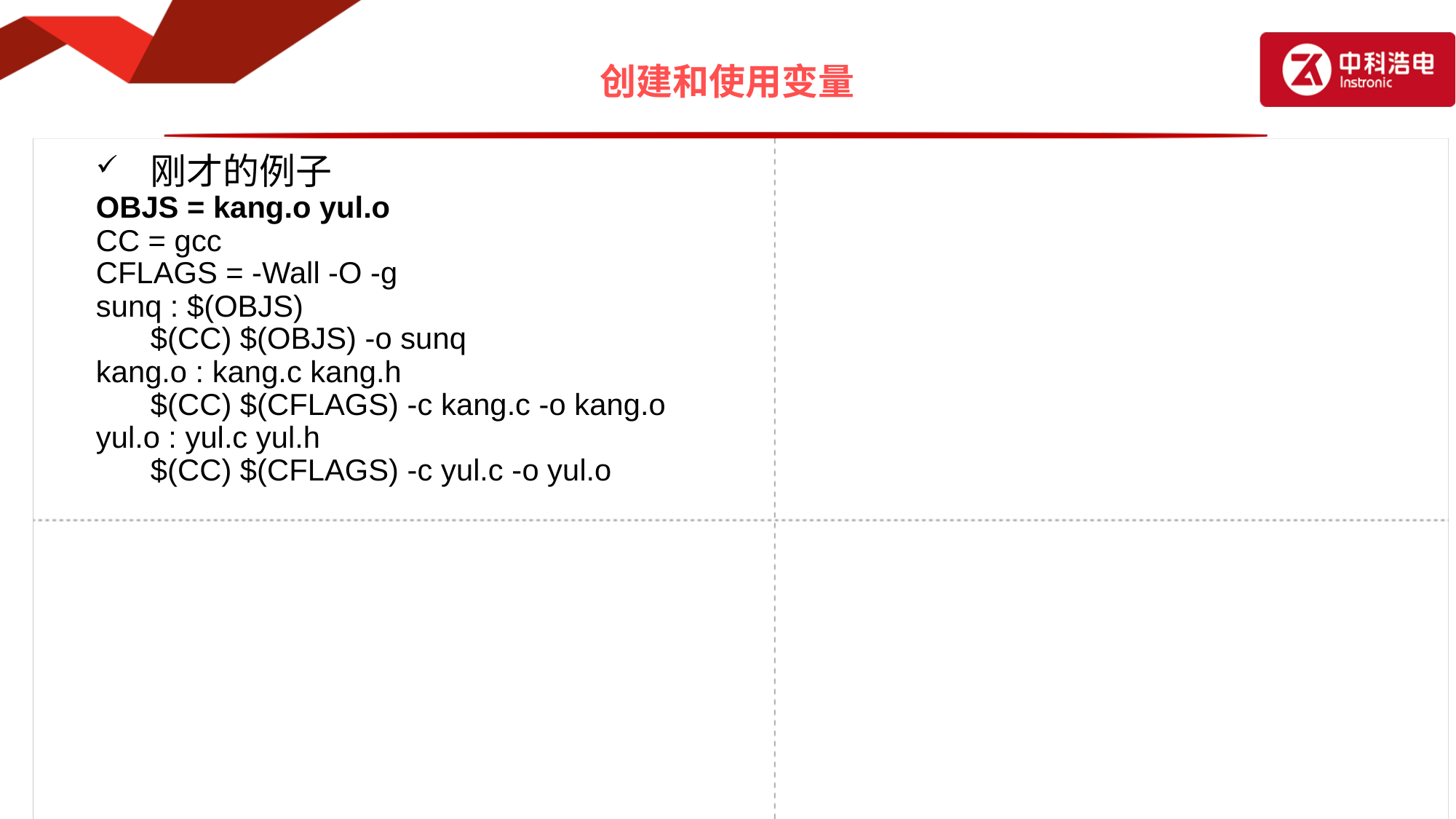

# 创建和使用变量
刚才的例子
OBJS = kang.o yul.o
CC = gcc
CFLAGS = -Wall -O -g
sunq : $(OBJS)
	$(CC) $(OBJS) -o sunq
kang.o : kang.c kang.h
	$(CC) $(CFLAGS) -c kang.c -o kang.o
yul.o : yul.c yul.h
	$(CC) $(CFLAGS) -c yul.c -o yul.o